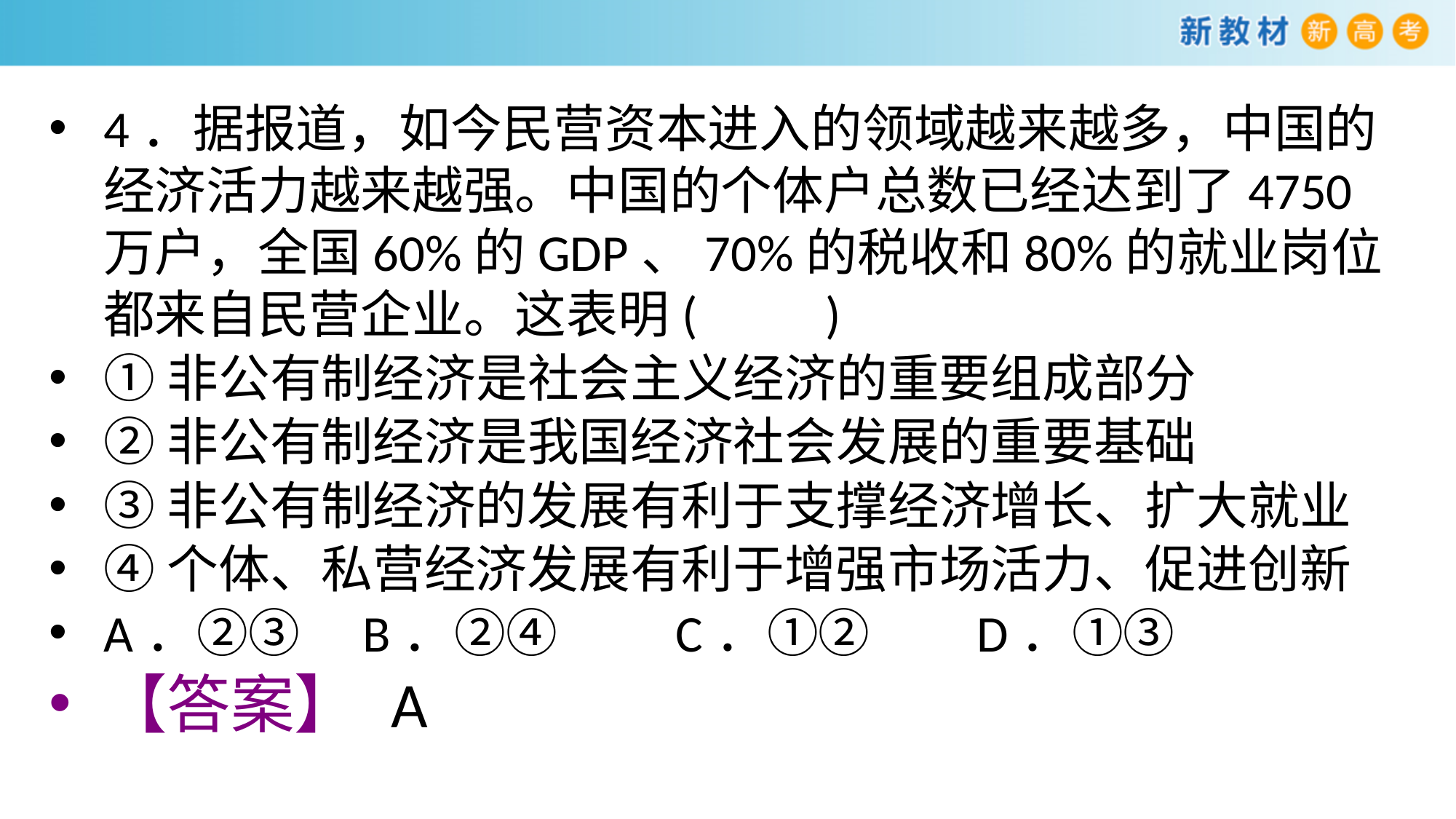

4．据报道，如今民营资本进入的领域越来越多，中国的经济活力越来越强。中国的个体户总数已经达到了4750万户，全国60%的GDP、70%的税收和80%的就业岗位都来自民营企业。这表明(　　)
①非公有制经济是社会主义经济的重要组成部分
②非公有制经济是我国经济社会发展的重要基础
③非公有制经济的发展有利于支撑经济增长、扩大就业
④个体、私营经济发展有利于增强市场活力、促进创新
A．②③	  B．②④	 C．①②	D．①③
【答案】 A